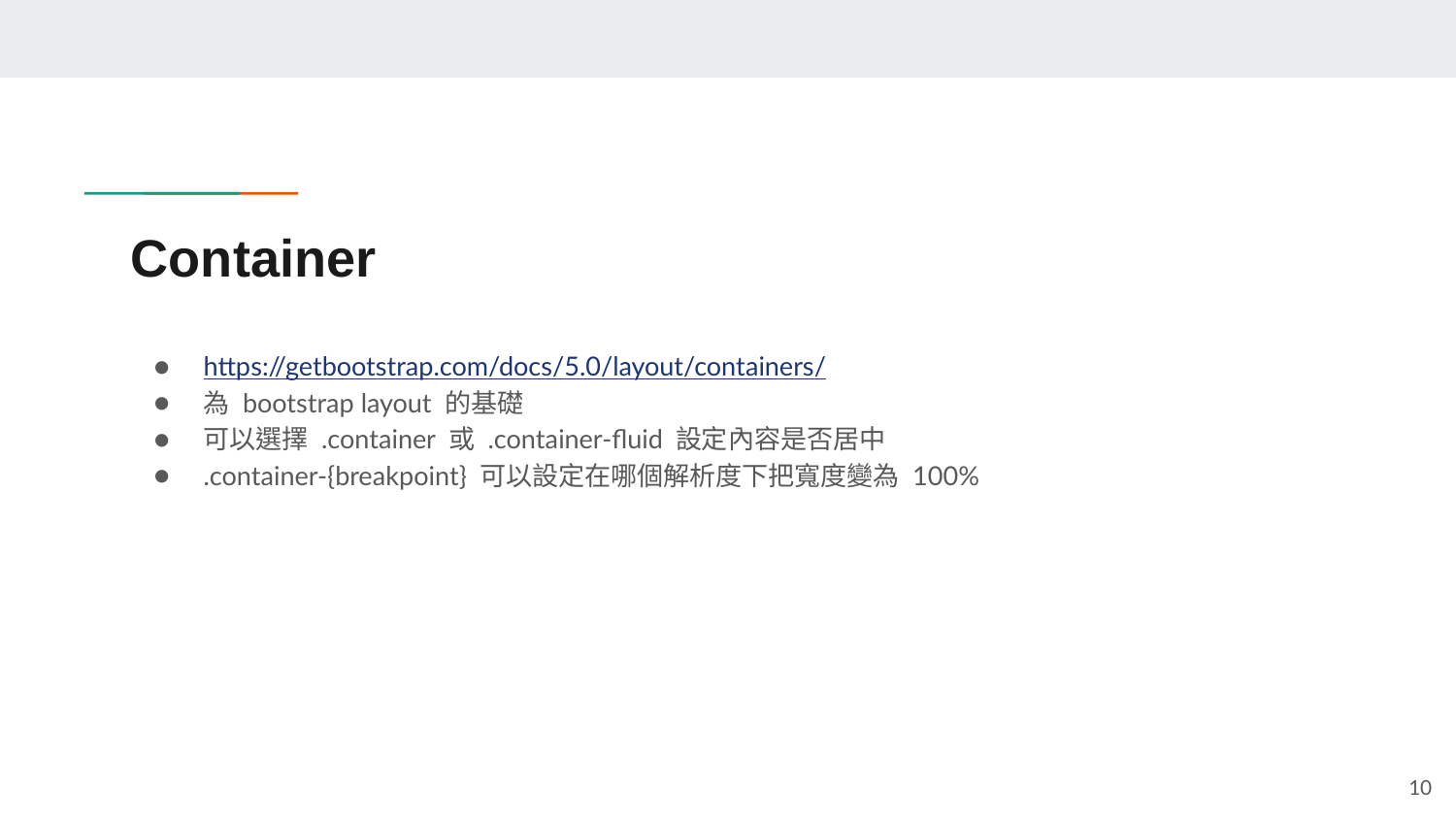

# Container
https://getbootstrap.com/docs/5.0/layout/containers/
為 bootstrap layout 的基礎
可以選擇 .container 或 .container-fluid 設定內容是否居中
.container-{breakpoint} 可以設定在哪個解析度下把寬度變為 100%
10